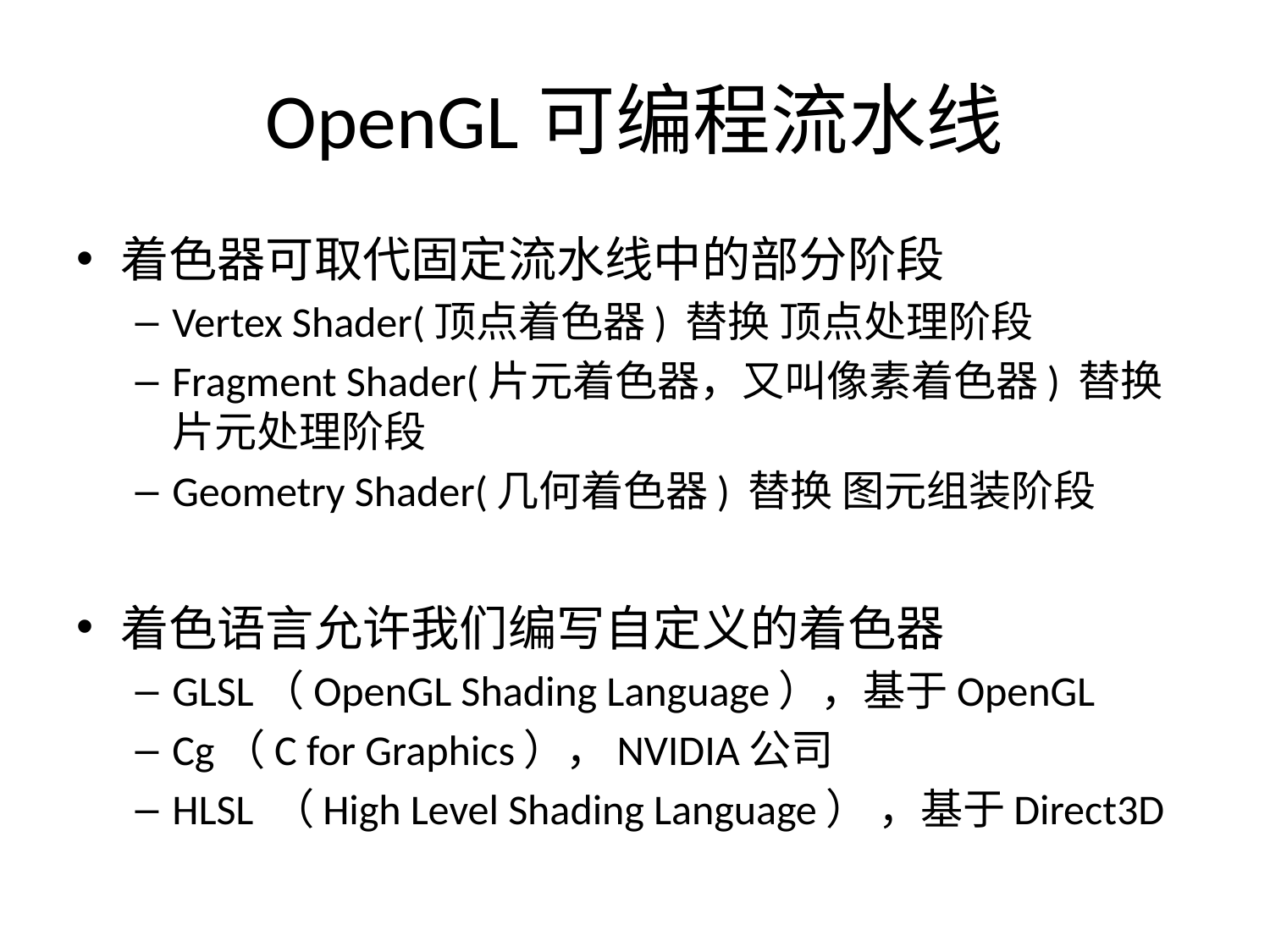

# OpenGL可编程流水线
着色器可取代固定流水线中的部分阶段
Vertex Shader(顶点着色器) 替换 顶点处理阶段
Fragment Shader(片元着色器，又叫像素着色器) 替换 片元处理阶段
Geometry Shader(几何着色器) 替换 图元组装阶段

着色语言允许我们编写自定义的着色器
GLSL（OpenGL Shading Language），基于OpenGL
Cg（C for Graphics），NVIDIA公司
HLSL （High Level Shading Language） ，基于Direct3D